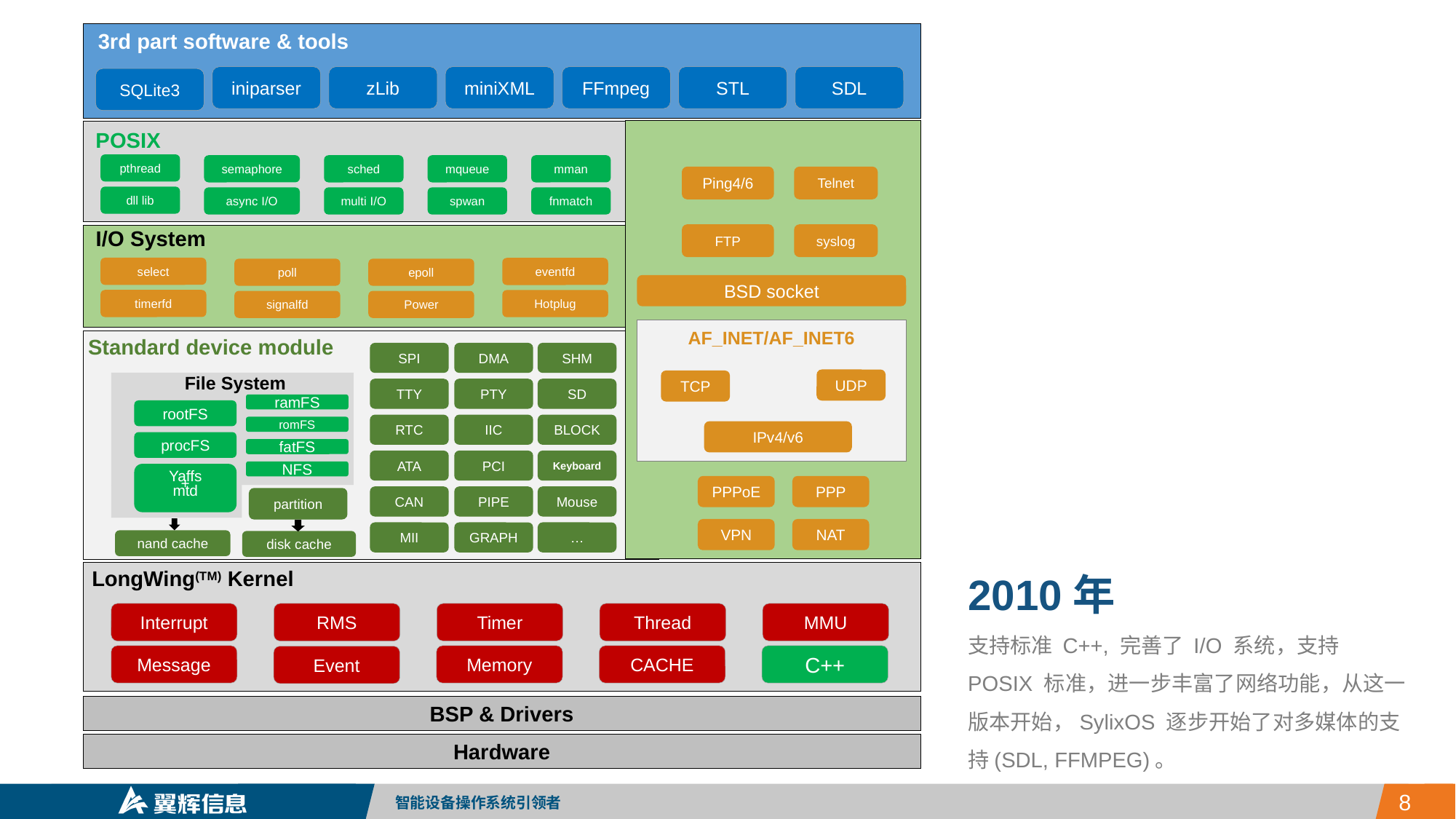

3rd part software & tools
iniparser
zLib
miniXML
FFmpeg
STL
SDL
SQLite3

POSIX

pthread
semaphore
sched
mqueue
mman
Ping4/6
Telnet
dll lib
async I/O
multi I/O
spwan
fnmatch
I/O System

FTP
syslog
select
eventfd
poll
epoll
BSD socket
timerfd
Hotplug
signalfd
Power

AF_INET/AF_INET6
Standard device module

SPI
DMA
SHM
UDP
TCP

File System
TTY
PTY
SD
ramFS
rootFS
RTC
IIC
BLOCK
romFS
IPv4/v6
procFS
fatFS
ATA
PCI
Keyboard
NFS
Yaffs
+
mtd
PPPoE
PPP
CAN
PIPE
Mouse
partition

VPN
NAT

MII
GRAPH
…
nand cache
disk cache
2010年
支持标准 C++, 完善了 I/O 系统，支持 POSIX 标准，进一步丰富了网络功能，从这一版本开始，SylixOS 逐步开始了对多媒体的支持(SDL, FFMPEG)。
LongWing(TM) Kernel

Timer
Thread
MMU
Interrupt
RMS
Message
Memory
CACHE
C++
Event
BSP & Drivers
Hardware